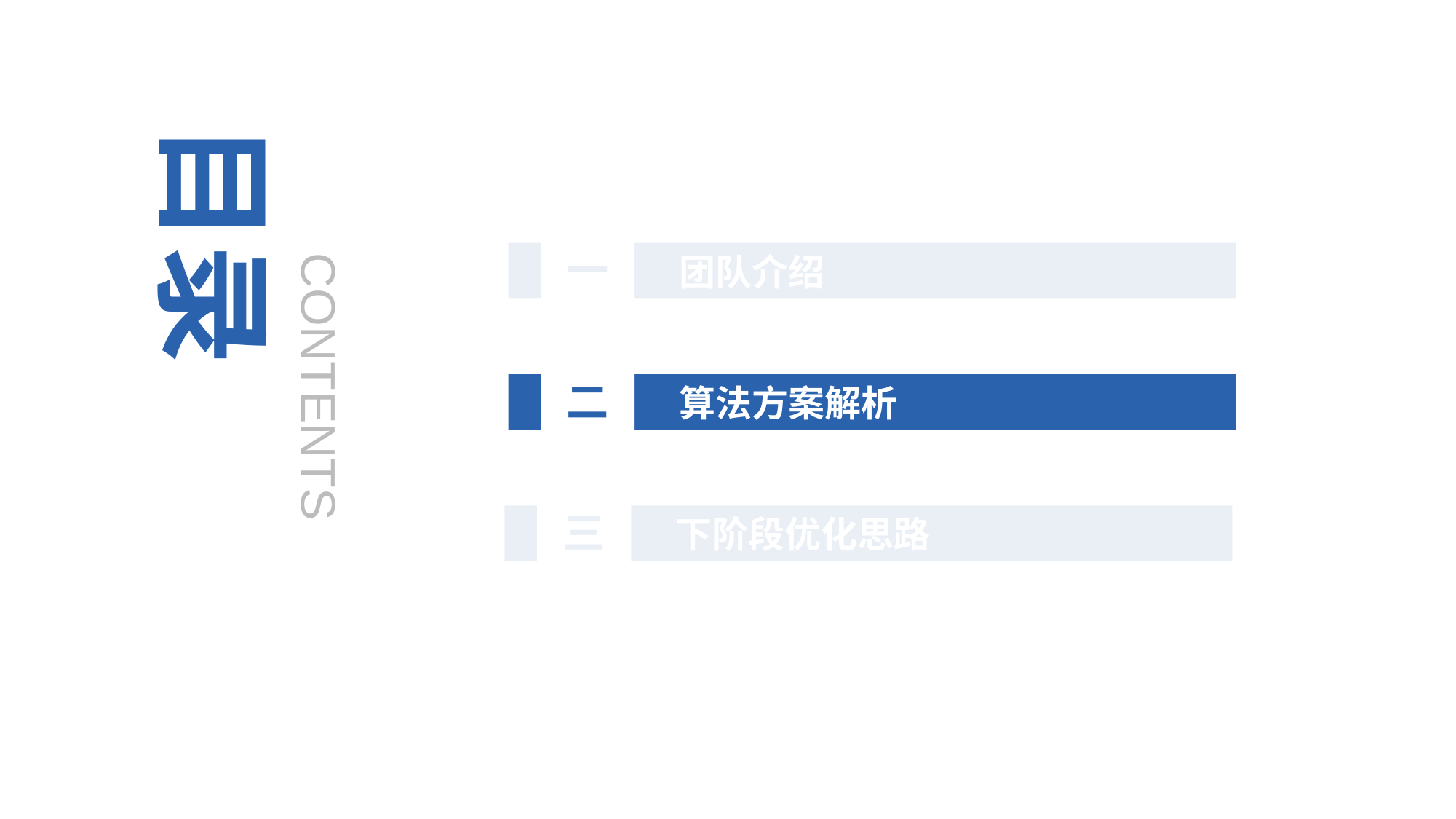

目录
一
  团队介绍
CONTENTS
二
  算法方案解析

三
  下阶段优化思路